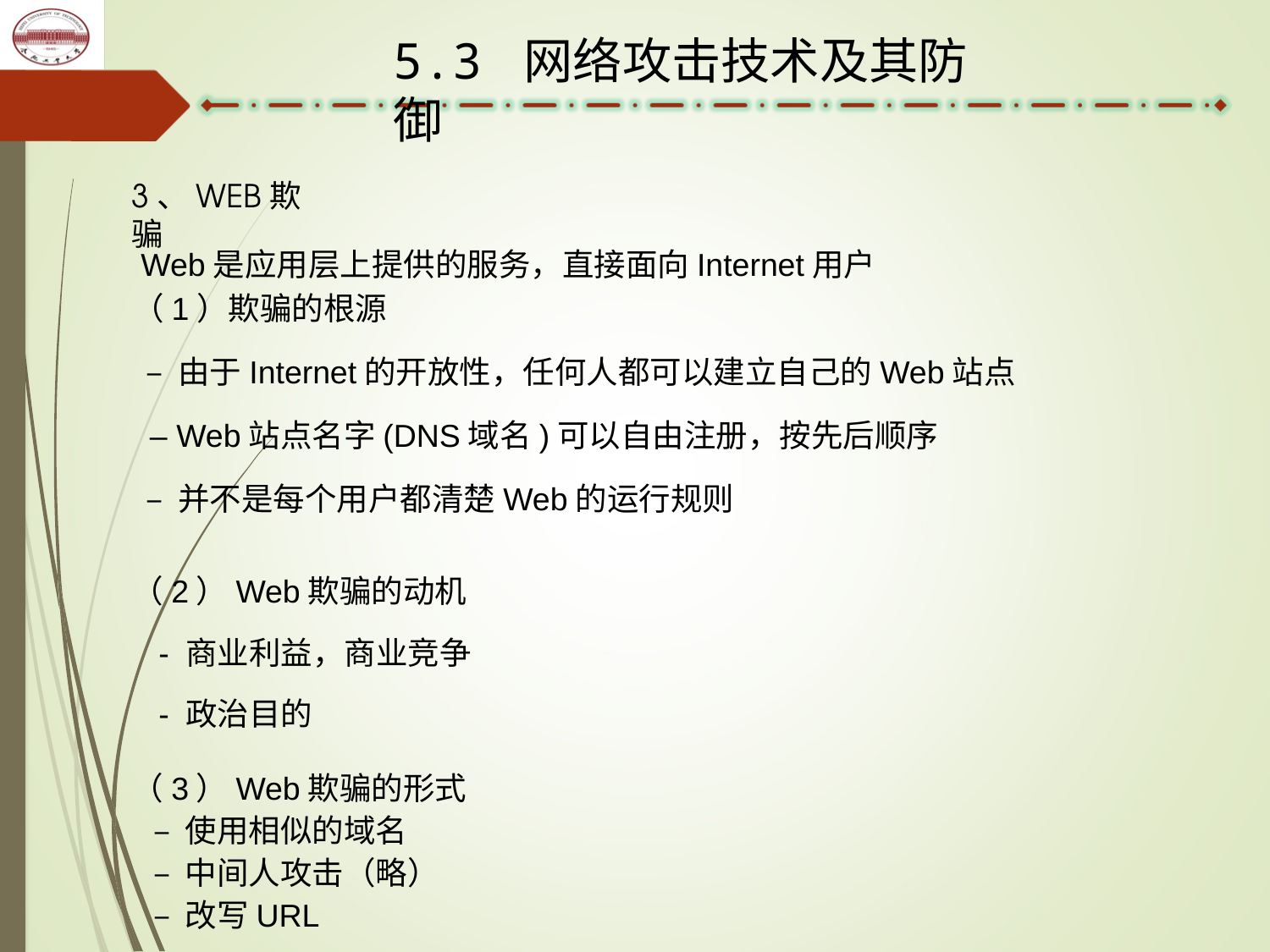

5.3 网络攻击技术及其防御
3、WEB欺骗
 Web是应用层上提供的服务，直接面向Internet用户
（1）欺骗的根源
  – 由于Internet的开放性，任何人都可以建立自己的Web站点
  – Web站点名字(DNS域名)可以自由注册，按先后顺序
  – 并不是每个用户都清楚Web的运行规则
（2）Web欺骗的动机
   - 商业利益，商业竞争
   - 政治目的
（3）Web欺骗的形式
   – 使用相似的域名
   – 中间人攻击（略）
   – 改写URL